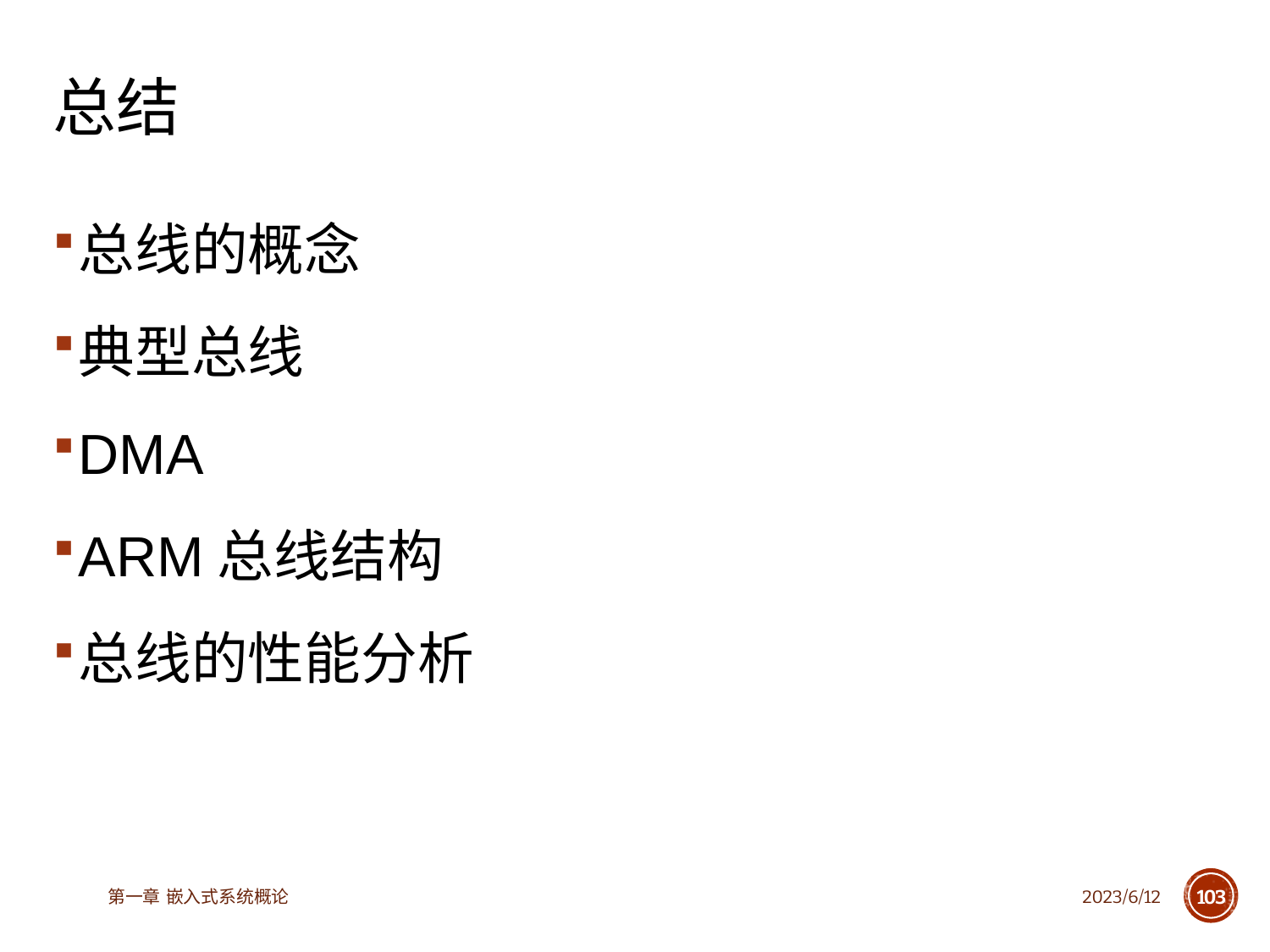

# 总结
总线的概念
典型总线
DMA
ARM总线结构
总线的性能分析
第一章 嵌入式系统概论
2023/6/12
103